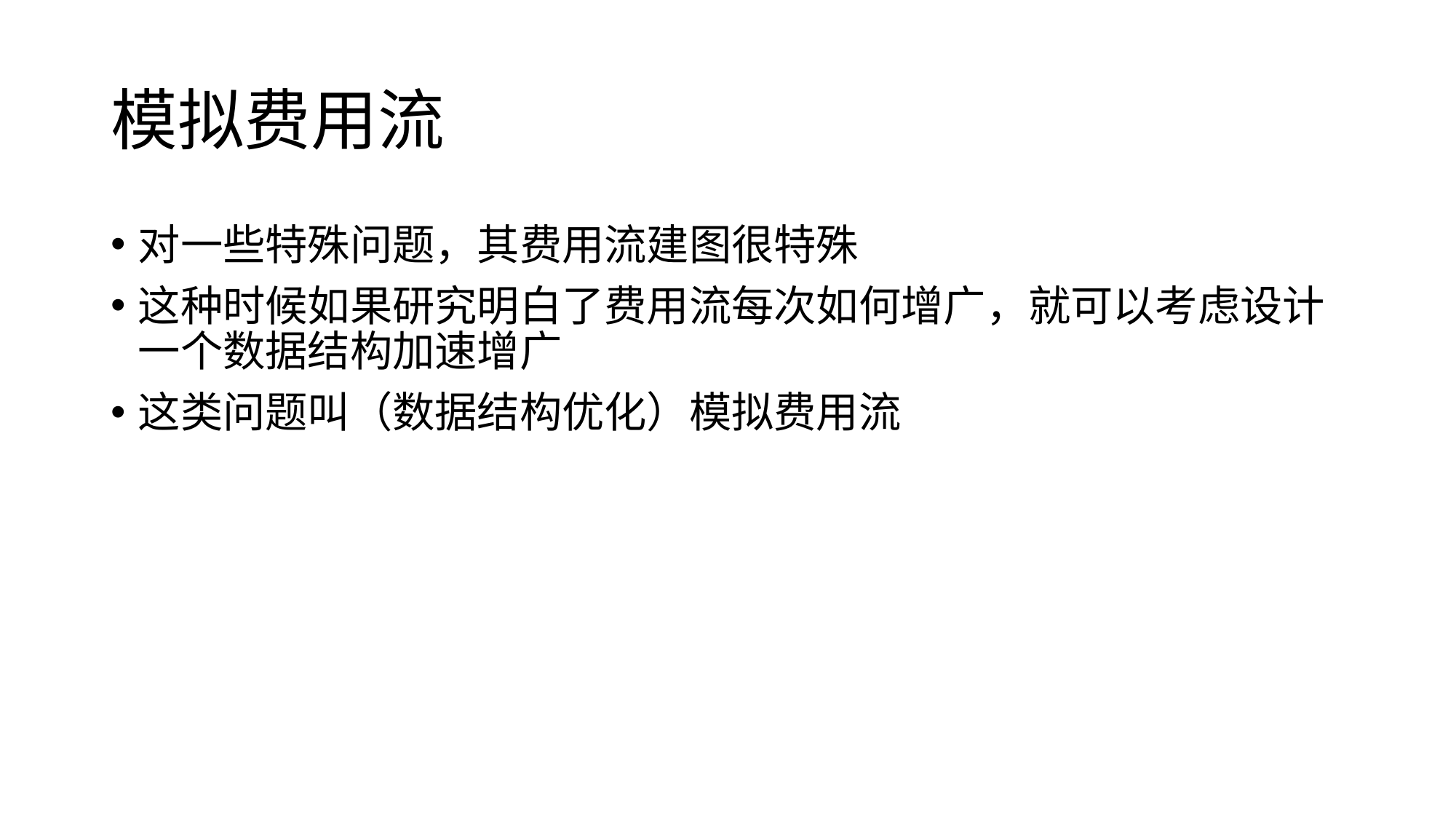

# 模拟费用流
对一些特殊问题，其费用流建图很特殊
这种时候如果研究明白了费用流每次如何增广，就可以考虑设计一个数据结构加速增广
这类问题叫（数据结构优化）模拟费用流